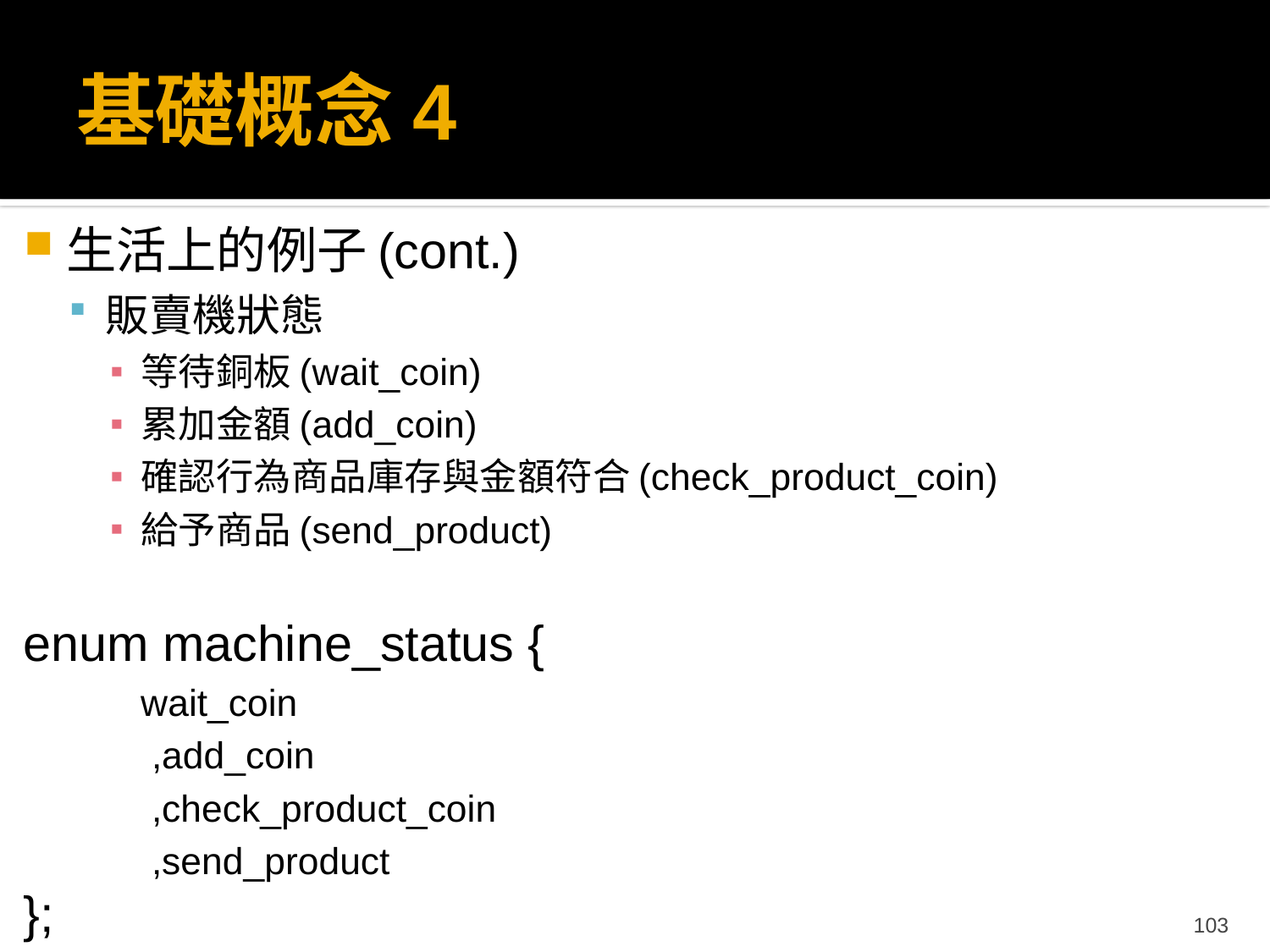

# 基礎概念4
生活上的例子(cont.)
販賣機狀態
等待銅板(wait_coin)
累加金額(add_coin)
確認行為商品庫存與金額符合(check_product_coin)
給予商品(send_product)

enum machine_status {
	wait_coin
    ,add_coin
    ,check_product_coin
    ,send_product
};
103